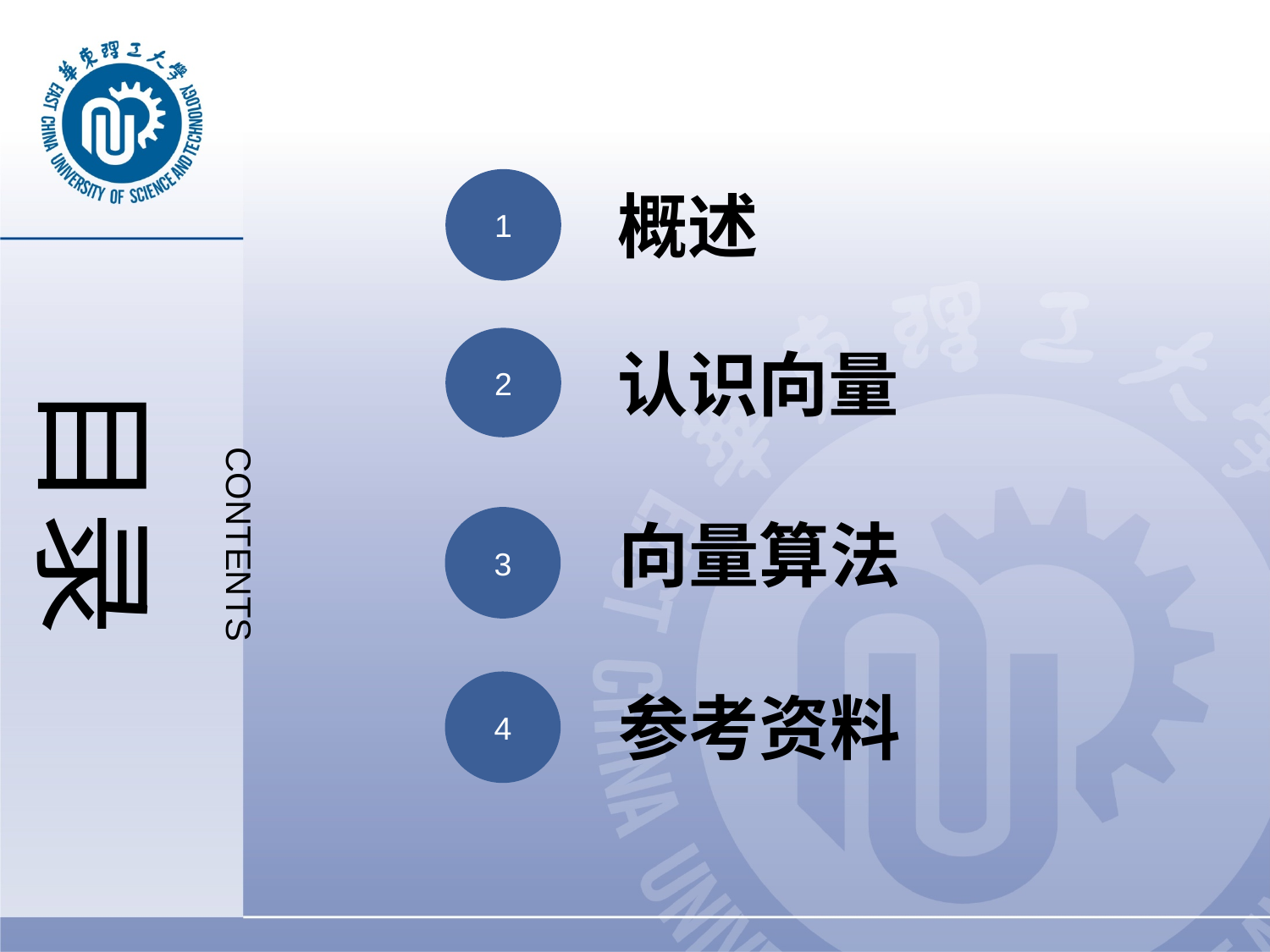

1
概述
2
认识向量
向量算法
3
4
参考资料
目录
CONTENTS